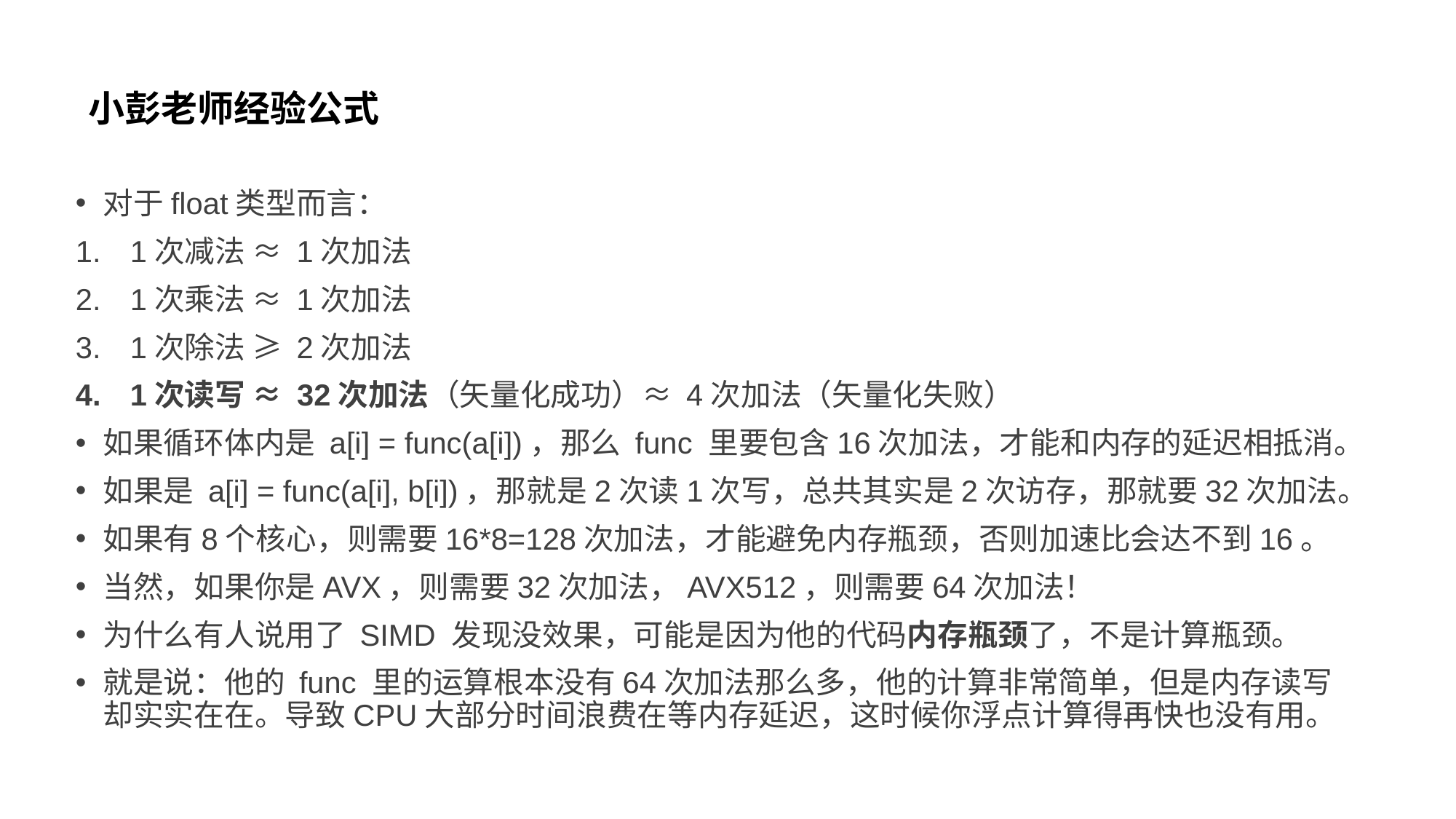

# 小彭老师经验公式
对于float类型而言：
1次减法 ≈ 1次加法
1次乘法 ≈ 1次加法
1次除法 ≥ 2次加法
1次读写 ≈ 32次加法（矢量化成功）≈ 4次加法（矢量化失败）
如果循环体内是 a[i] = func(a[i])，那么 func 里要包含16次加法，才能和内存的延迟相抵消。
如果是 a[i] = func(a[i], b[i])，那就是2次读1次写，总共其实是2次访存，那就要32次加法。
如果有8个核心，则需要16*8=128次加法，才能避免内存瓶颈，否则加速比会达不到16。
当然，如果你是AVX，则需要32次加法，AVX512，则需要64次加法！
为什么有人说用了 SIMD 发现没效果，可能是因为他的代码内存瓶颈了，不是计算瓶颈。
就是说：他的 func 里的运算根本没有64次加法那么多，他的计算非常简单，但是内存读写却实实在在。导致CPU大部分时间浪费在等内存延迟，这时候你浮点计算得再快也没有用。